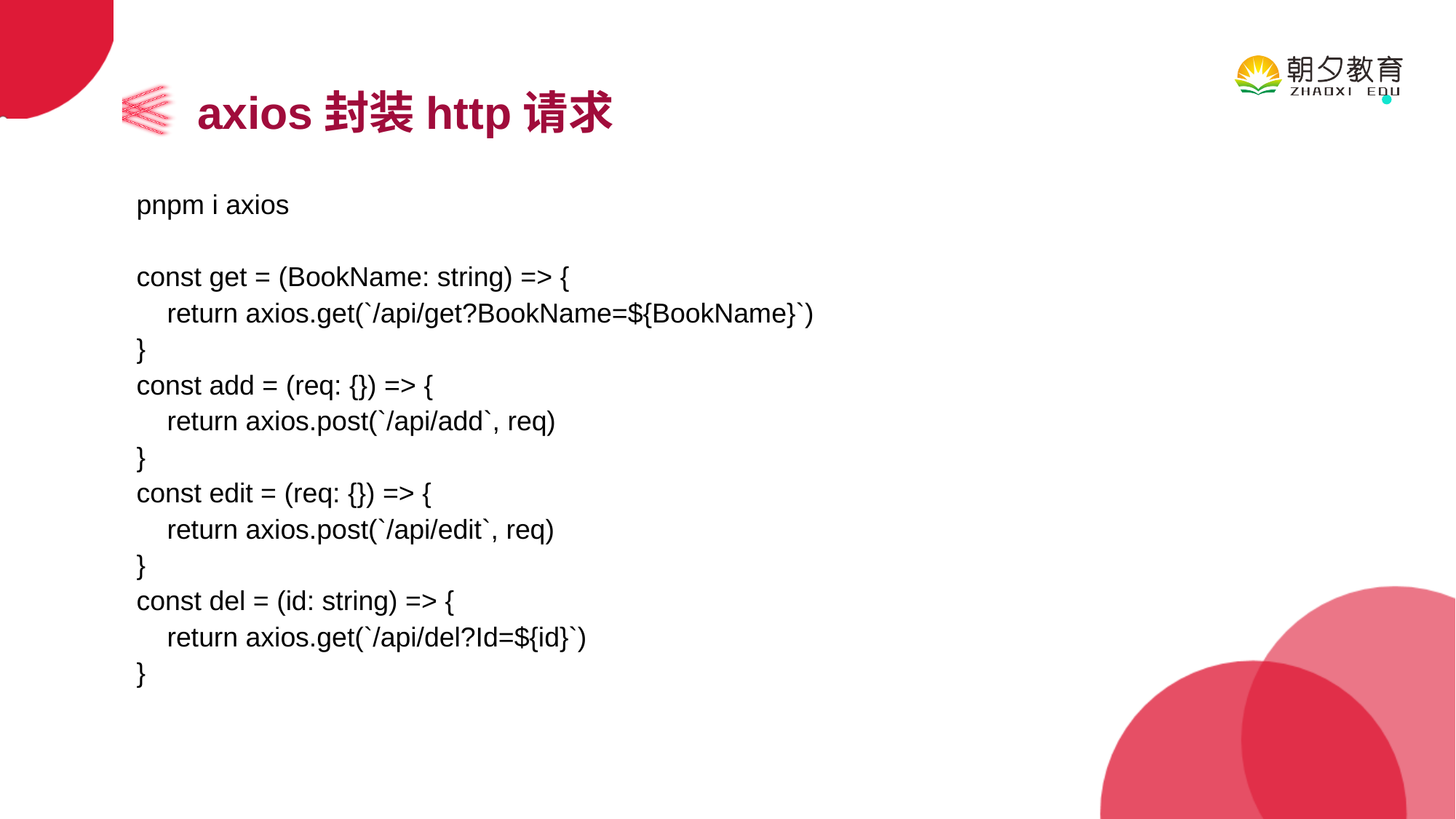

axios封装http请求
pnpm i axios

const get = (BookName: string) => {
    return axios.get(`/api/get?BookName=${BookName}`)
}
const add = (req: {}) => {
    return axios.post(`/api/add`, req)
}
const edit = (req: {}) => {
    return axios.post(`/api/edit`, req)
}
const del = (id: string) => {
    return axios.get(`/api/del?Id=${id}`)
}